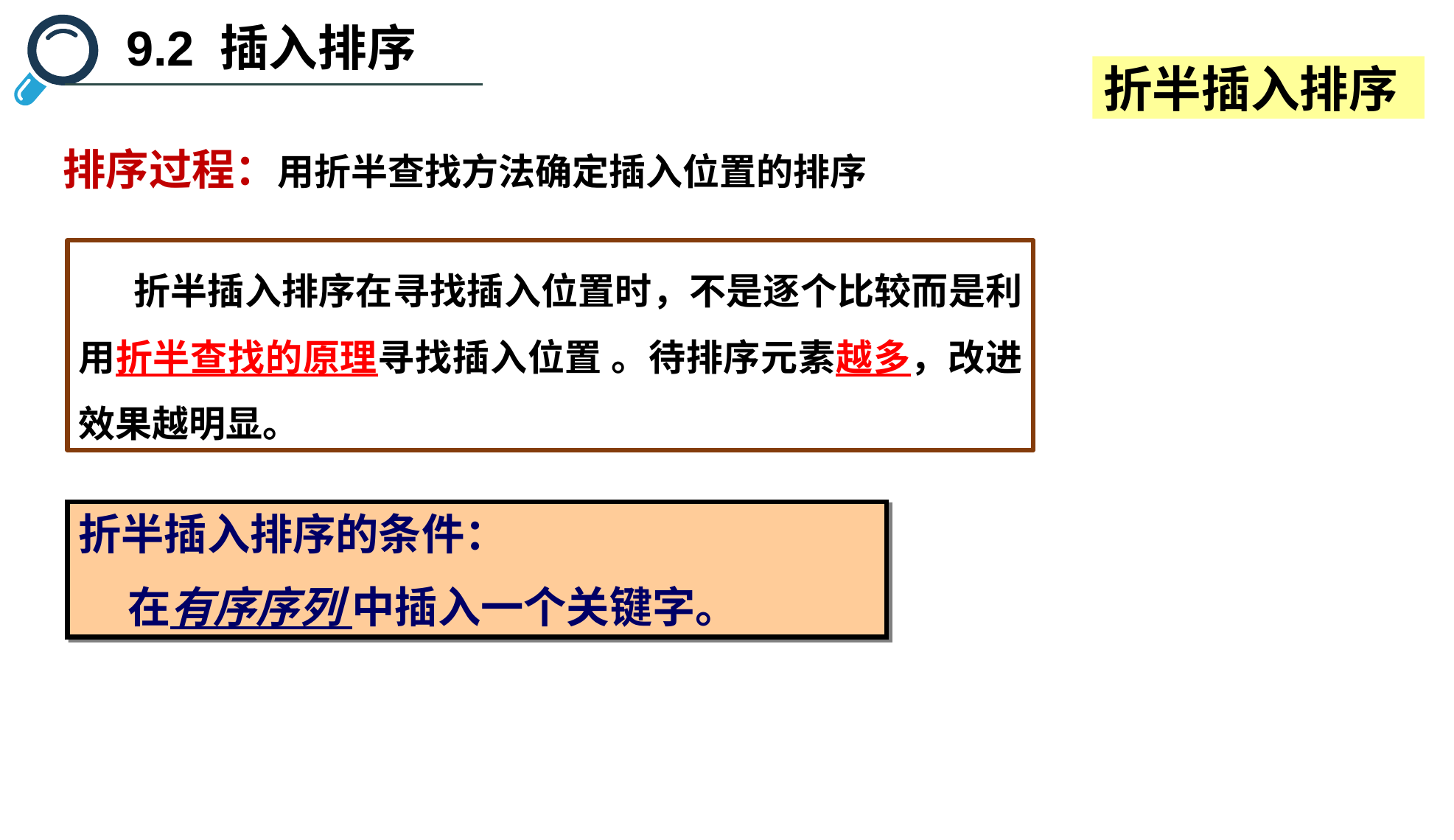

9.2 插入排序
折半插入排序
排序过程：用折半查找方法确定插入位置的排序
折半插入排序在寻找插入位置时，不是逐个比较而是利用折半查找的原理寻找插入位置 。待排序元素越多，改进效果越明显。
折半插入排序的条件：
    在有序序列 中插入一个关键字。